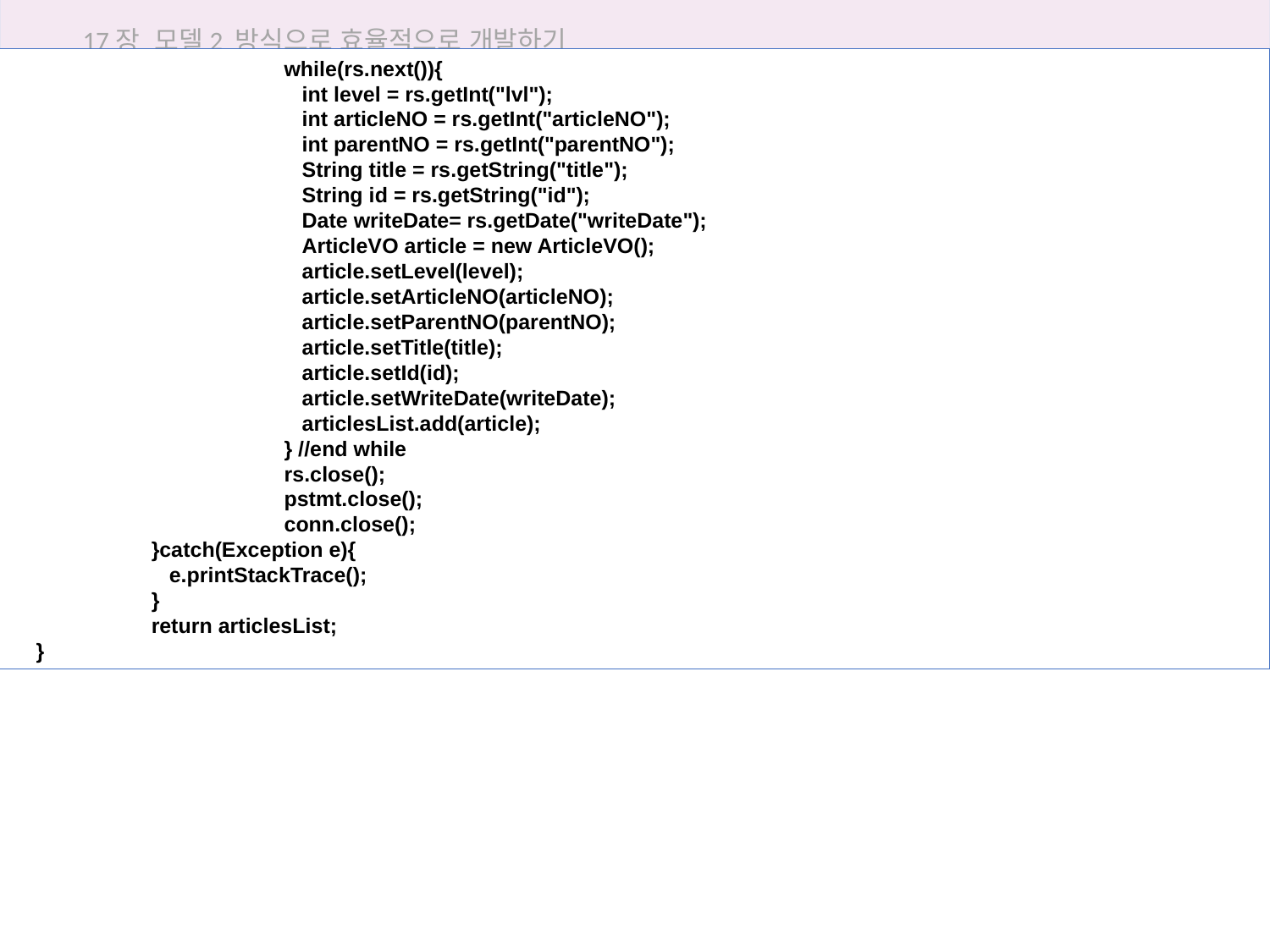

17장  모델2 방식으로 효율적으로 개발하기
		   while(rs.next()){
		      int level = rs.getInt("lvl");
		      int articleNO = rs.getInt("articleNO");
		      int parentNO = rs.getInt("parentNO");
		      String title = rs.getString("title");
		      String id = rs.getString("id");
		      Date writeDate= rs.getDate("writeDate");
		      ArticleVO article = new ArticleVO();
		      article.setLevel(level);
		      article.setArticleNO(articleNO);
		      article.setParentNO(parentNO);
		      article.setTitle(title);
		      article.setId(id);
		      article.setWriteDate(writeDate);
		      articlesList.add(article);
		   } //end while
		   rs.close();
		   pstmt.close();
		   conn.close();
	  }catch(Exception e){
	     e.printStackTrace();
	  }
	  return articlesList;
    }